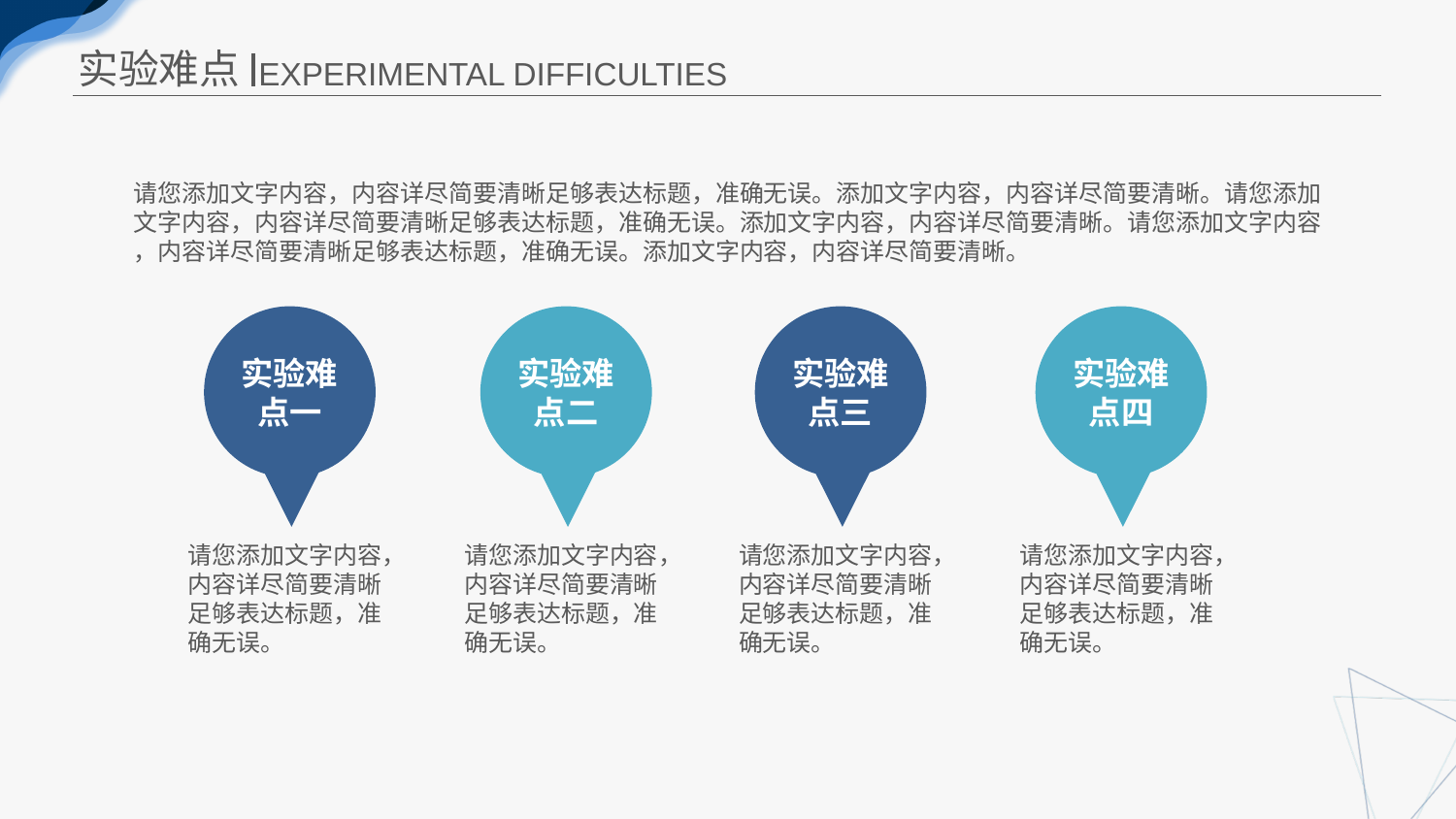

实验难点
EXPERIMENTAL DIFFICULTIES
请您添加文字内容，内容详尽简要清晰足够表达标题，准确无误。添加文字内容，内容详尽简要清晰。请您添加
文字内容，内容详尽简要清晰足够表达标题，准确无误。添加文字内容，内容详尽简要清晰。请您添加文字内容
，内容详尽简要清晰足够表达标题，准确无误。添加文字内容，内容详尽简要清晰。

实验难点一
实验难点二
实验难点三
实验难点四
请您添加文字内容，内容详尽简要清晰足够表达标题，准确无误。
请您添加文字内容，内容详尽简要清晰足够表达标题，准确无误。
请您添加文字内容，内容详尽简要清晰足够表达标题，准确无误。
请您添加文字内容，内容详尽简要清晰足够表达标题，准确无误。